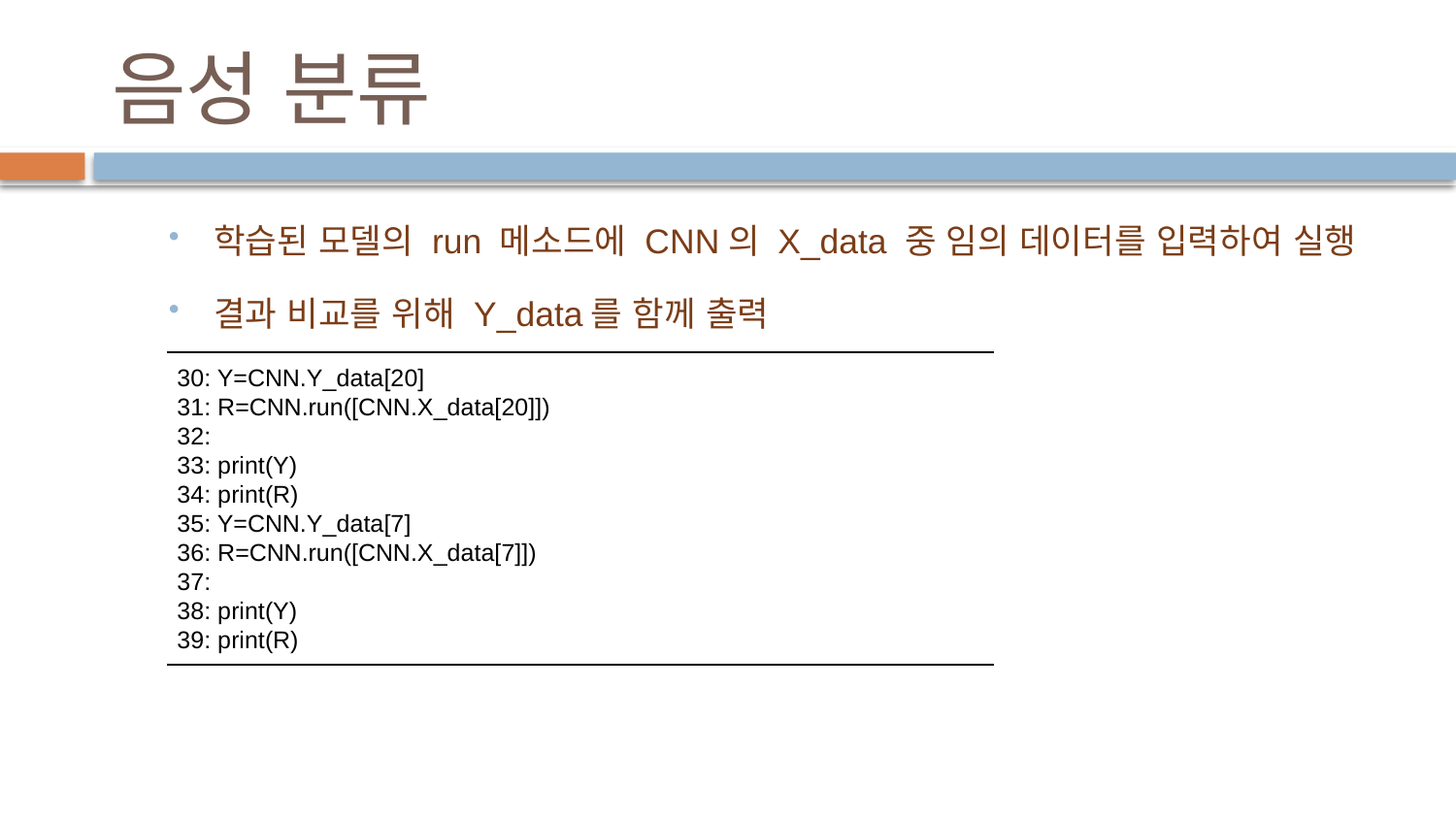

# 음성 분류
학습된 모델의 run 메소드에 CNN의 X_data 중 임의 데이터를 입력하여 실행
결과 비교를 위해 Y_data를 함께 출력
| 30: Y=CNN.Y\_data[20] 31: R=CNN.run([CNN.X\_data[20]]) 32: 33: print(Y) 34: print(R) 35: Y=CNN.Y\_data[7] 36: R=CNN.run([CNN.X\_data[7]]) 37: 38: print(Y) 39: print(R) |
| --- |